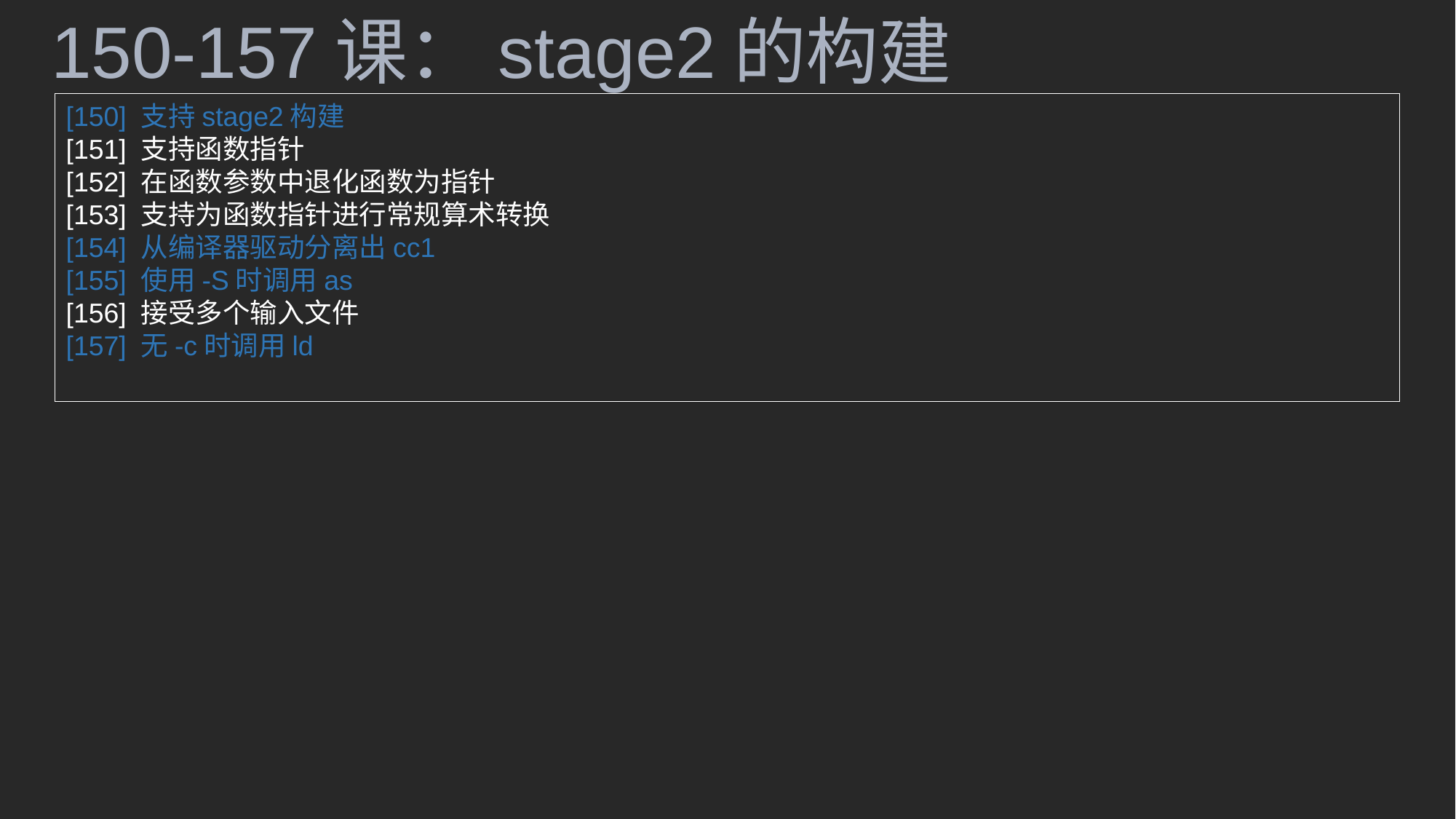

150-157课：stage2的构建
[150] 支持stage2构建
[151] 支持函数指针
[152] 在函数参数中退化函数为指针
[153] 支持为函数指针进行常规算术转换
[154] 从编译器驱动分离出cc1
[155] 使用-S时调用as
[156] 接受多个输入文件
[157] 无-c时调用ld